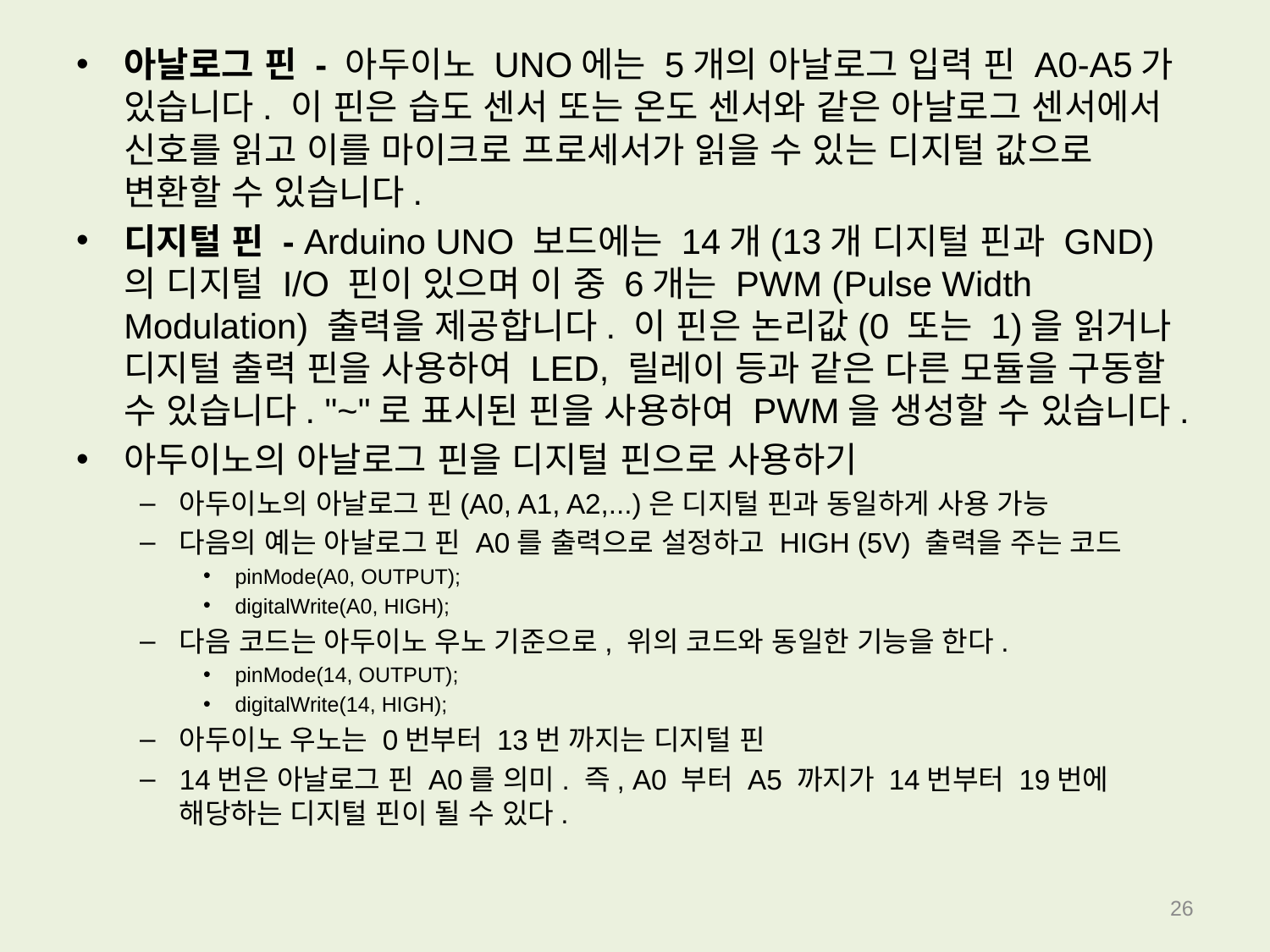

아날로그 핀 - 아두이노 UNO에는 5개의 아날로그 입력 핀 A0-A5가 있습니다. 이 핀은 습도 센서 또는 온도 센서와 같은 아날로그 센서에서 신호를 읽고 이를 마이크로 프로세서가 읽을 수 있는 디지털 값으로 변환할 수 있습니다.
디지털 핀 - Arduino UNO 보드에는 14개(13개 디지털 핀과 GND)의 디지털 I/O 핀이 있으며 이 중 6개는 PWM (Pulse Width Modulation) 출력을 제공합니다. 이 핀은 논리값(0 또는 1)을 읽거나 디지털 출력 핀을 사용하여 LED, 릴레이 등과 같은 다른 모듈을 구동할 수 있습니다. "~"로 표시된 핀을 사용하여 PWM을 생성할 수 있습니다.
아두이노의 아날로그 핀을 디지털 핀으로 사용하기
아두이노의 아날로그 핀(A0, A1, A2,...)은 디지털 핀과 동일하게 사용 가능
다음의 예는 아날로그 핀 A0를 출력으로 설정하고 HIGH (5V) 출력을 주는 코드
pinMode(A0, OUTPUT);
digitalWrite(A0, HIGH);
다음 코드는 아두이노 우노 기준으로, 위의 코드와 동일한 기능을 한다.
pinMode(14, OUTPUT);
digitalWrite(14, HIGH);
아두이노 우노는 0번부터 13번 까지는 디지털 핀
14번은 아날로그 핀 A0를 의미. 즉, A0 부터 A5 까지가 14번부터 19번에 해당하는 디지털 핀이 될 수 있다.
26